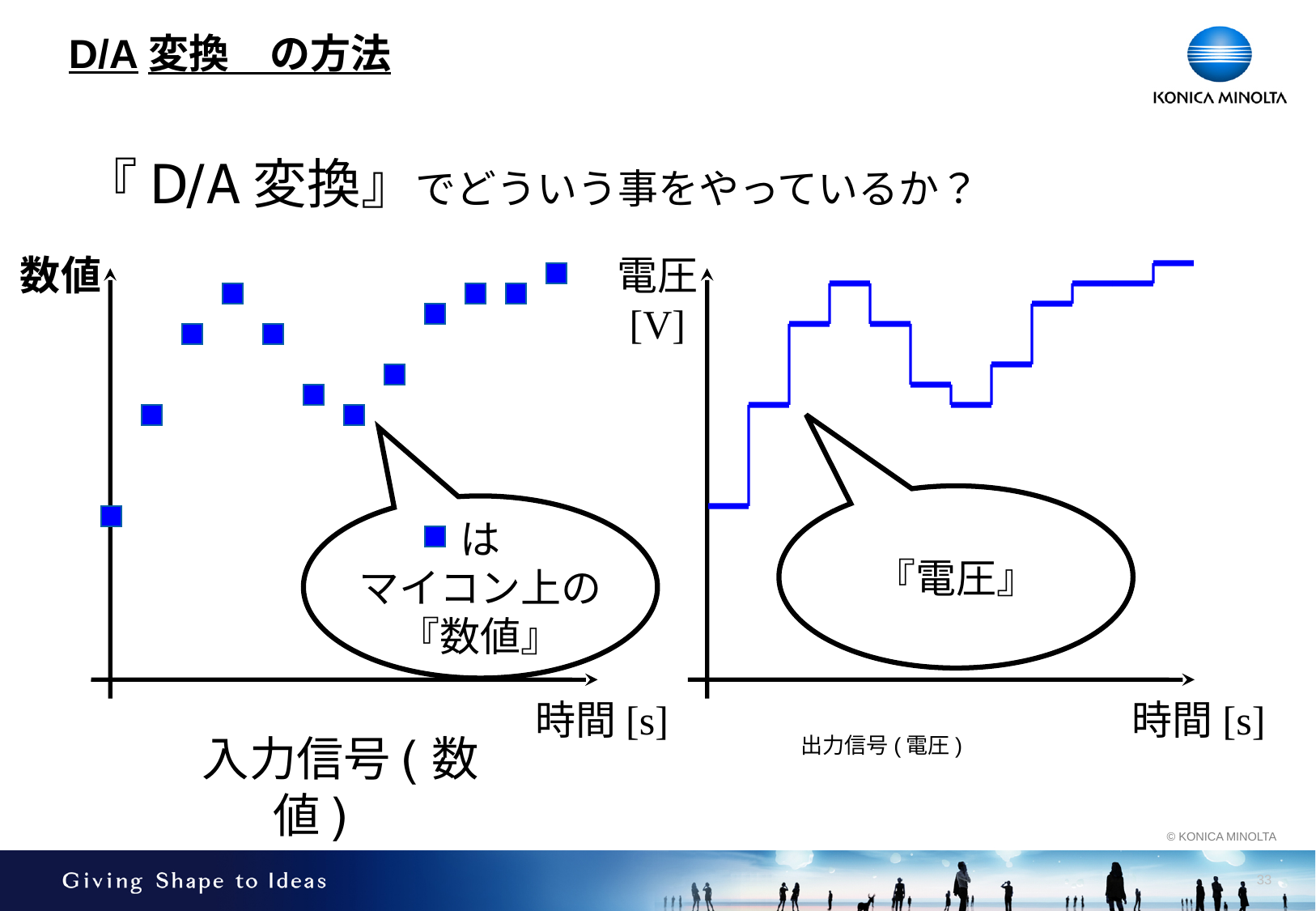

# D/A変換　の方法
『D/A変換』でどういう事をやっているか？
数値

時間[s]
電圧
[V]

時間[s]

『電圧』
は
マイコン上の
『数値』

入力信号(数値)
出力信号(電圧)
33